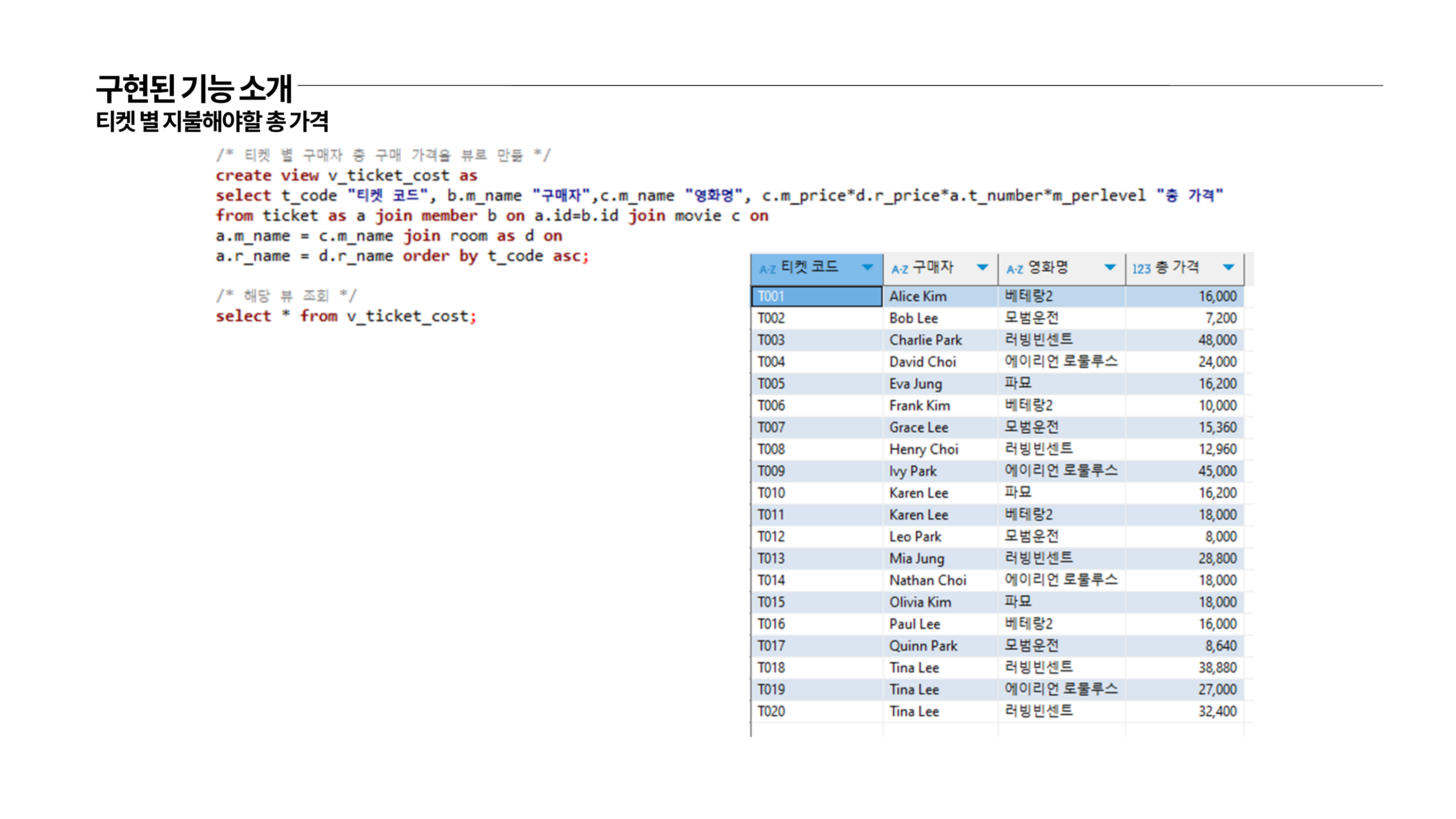

구현된 기능 소개

티켓 별 지불해야할 총 가격